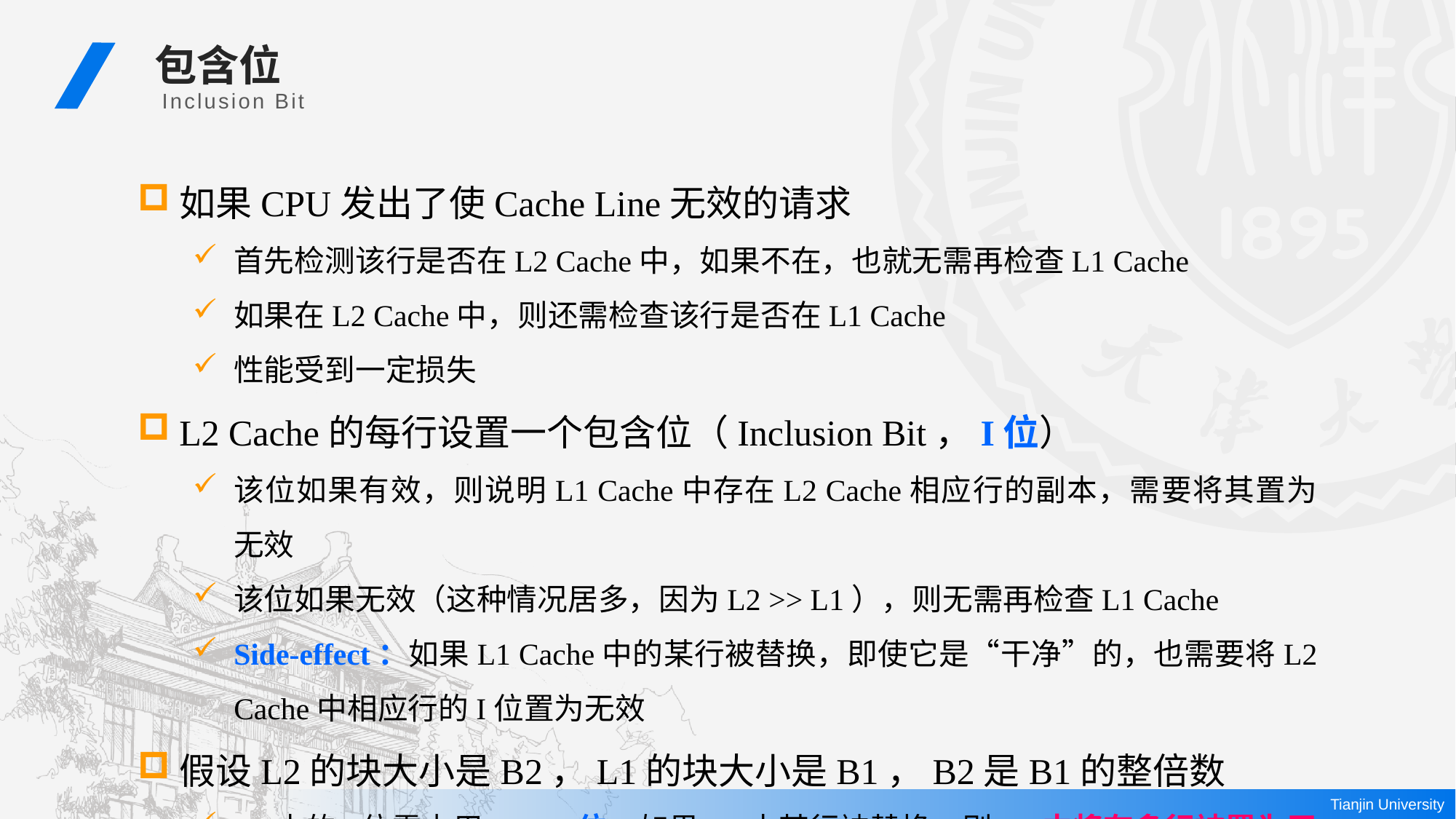

包含位
  Inclusion Bit
如果CPU发出了使Cache Line无效的请求
首先检测该行是否在L2 Cache中，如果不在，也就无需再检查L1 Cache
如果在L2 Cache中，则还需检查该行是否在L1 Cache
性能受到一定损失
L2 Cache的每行设置一个包含位（Inclusion Bit，I位）
该位如果有效，则说明L1 Cache中存在L2 Cache相应行的副本，需要将其置为无效
该位如果无效（这种情况居多，因为L2 >> L1），则无需再检查L1 Cache
Side-effect：如果L1 Cache中的某行被替换，即使它是“干净”的，也需要将L2 Cache中相应行的I位置为无效
假设L2的块大小是B2，L1的块大小是B1，B2是B1的整倍数
L2中的I位需占用B2/B1位；如果L2中某行被替换，则L1中将有多行被置为无效